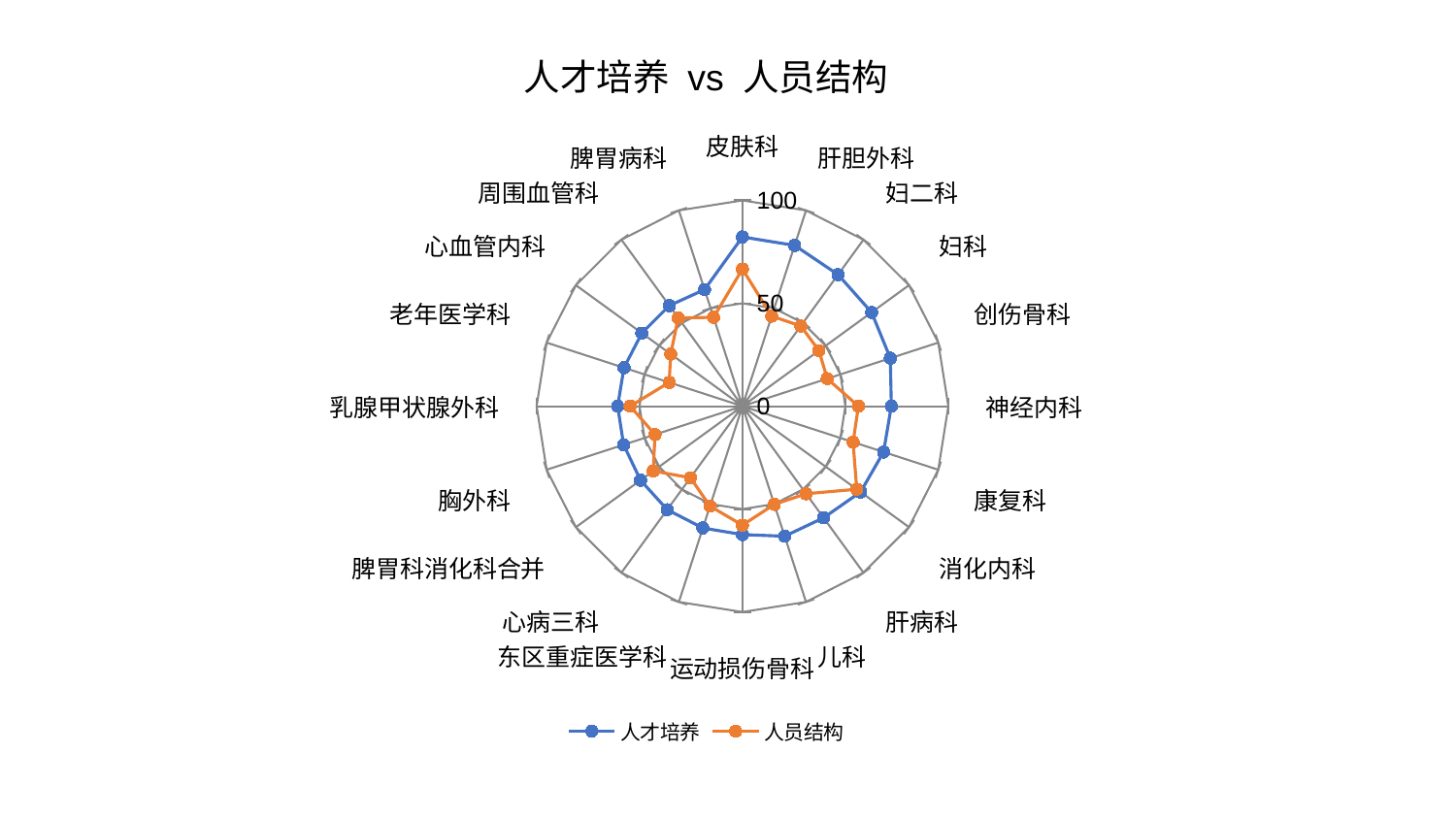

### Chart: 人才培养 vs 人员结构

| Category | 人才培养 | 人员结构 |
|---|---|---|
| 皮肤科 | 82.2318101992766 | 66.62191769482877 |
| 肝胆外科 | 82.14926414413559 | 46.015122138656565 |
| 妇二科 | 79.01442136709379 | 48.1766494168274 |
| 妇科 | 77.53442164276623 | 45.95319336841006 |
| 创伤骨科 | 75.54115559502081 | 43.315078095622276 |
| 神经内科 | 72.32369853112205 | 56.33852874551909 |
| 康复科 | 72.07304616181051 | 56.49607606399567 |
| 消化内科 | 70.94508317119376 | 68.63838259894084 |
| 肝病科 | 67.06453046708074 | 52.603913883582145 |
| 儿科 | 66.42902785443646 | 50.16727813740114 |
| 运动损伤骨科 | 62.39477709119007 | 57.81297047182589 |
| 东区重症医学科 | 62.2396042965482 | 51.05561738928344 |
| 心病三科 | 62.176731664519316 | 42.98583803822979 |
| 脾胃科消化科合并 | 61.2134012417761 | 53.58771889173331 |
| 胸外科 | 60.70433348560812 | 44.663304248476905 |
| 乳腺甲状腺外科 | 60.60975163883234 | 54.55712385580873 |
| 老年医学科 | 60.5126042190012 | 37.41451829676831 |
| 心血管内科 | 60.425498455976474 | 43.0893926067406 |
| 周围血管科 | 60.39848294326422 | 53.053028635090556 |
| 脾胃病科 | 59.58843061223654 | 45.39749336847268 |
87